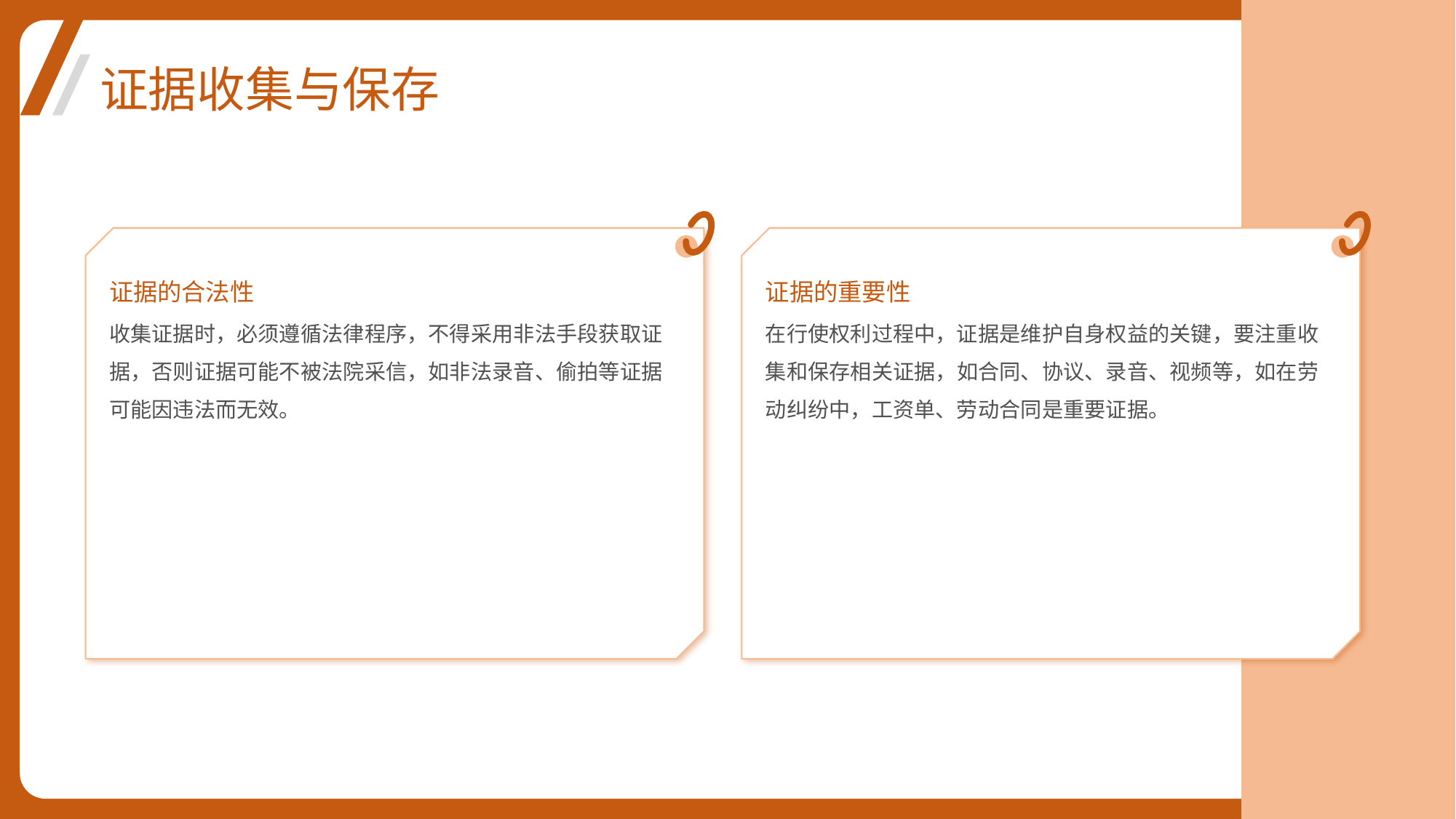

证据收集与保存

证据的合法性
证据的重要性
收集证据时，必须遵循法律程序，不得采用非法手段获取证据，否则证据可能不被法院采信，如非法录音、偷拍等证据可能因违法而无效。
在行使权利过程中，证据是维护自身权益的关键，要注重收集和保存相关证据，如合同、协议、录音、视频等，如在劳动纠纷中，工资单、劳动合同是重要证据。